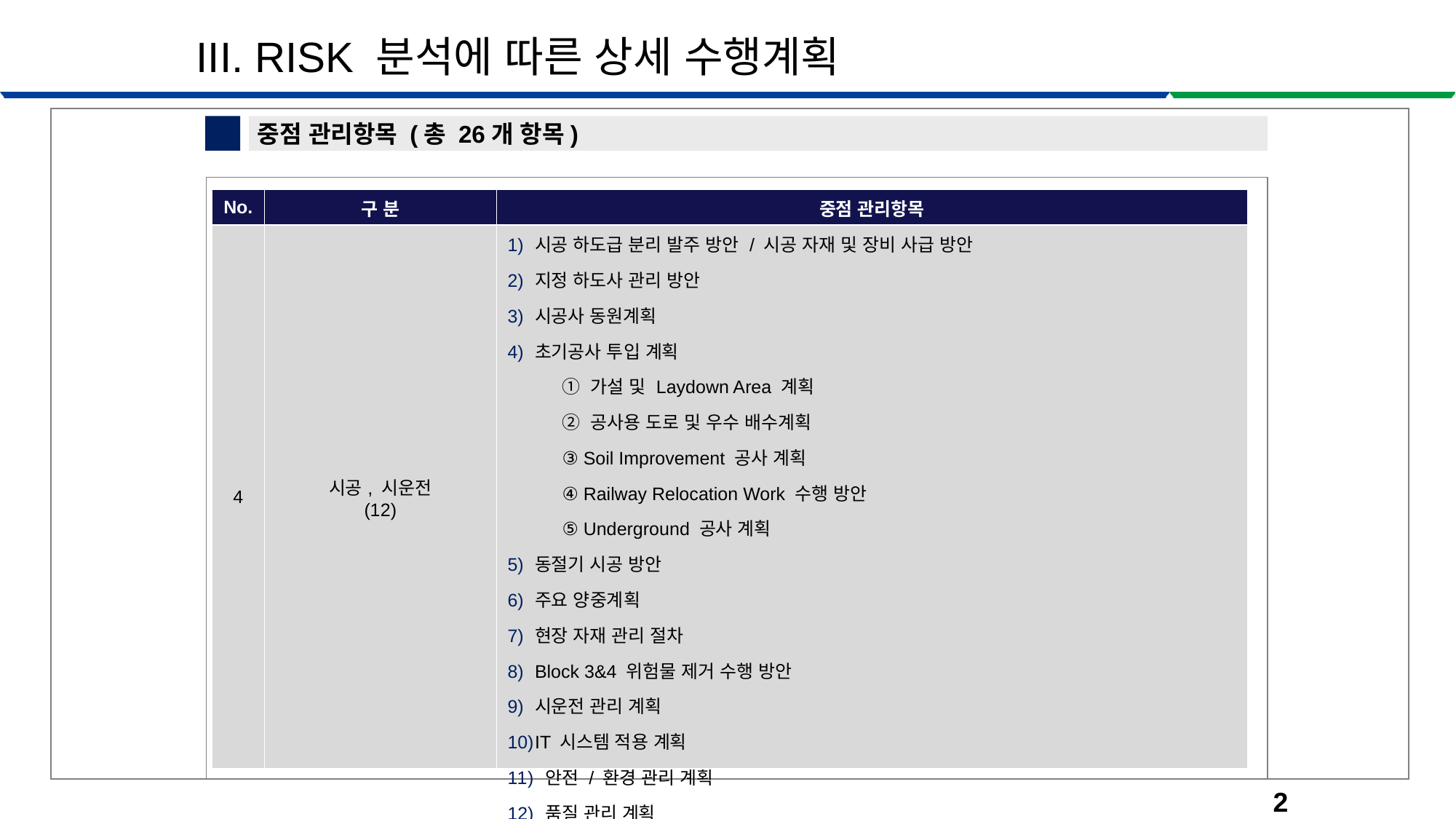

III. RISK 분석에 따른 상세 수행계획
1
중점 관리항목 (총 26개 항목)

| No. | 구 분 | 중점 관리항목 |
| --- | --- | --- |
| 4 | 시공, 시운전 (12) | 시공 하도급 분리 발주 방안 / 시공 자재 및 장비 사급 방안 지정 하도사 관리 방안 시공사 동원계획 초기공사 투입 계획 ① 가설 및 Laydown Area 계획 ② 공사용 도로 및 우수 배수계획 ③ Soil Improvement 공사 계획 ④ Railway Relocation Work 수행 방안 ⑤ Underground 공사 계획 동절기 시공 방안 주요 양중계획 현장 자재 관리 절차 Block 3&4 위험물 제거 수행 방안 시운전 관리 계획 IT 시스템 적용 계획 안전 / 환경 관리 계획 품질 관리 계획 |
29